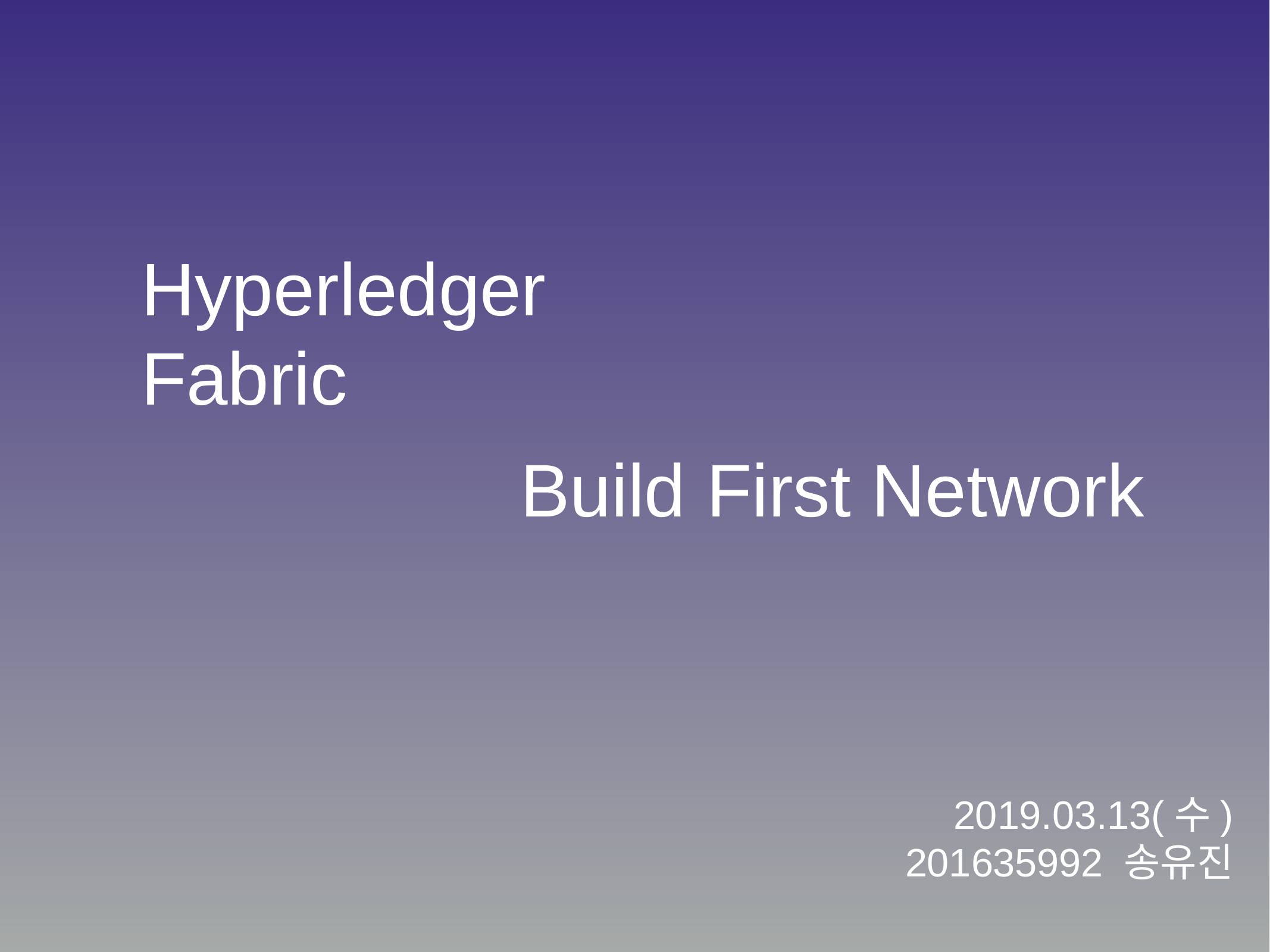

# Hyperledger Fabric
Build First Network
2019.03.13(수)
201635992 송유진